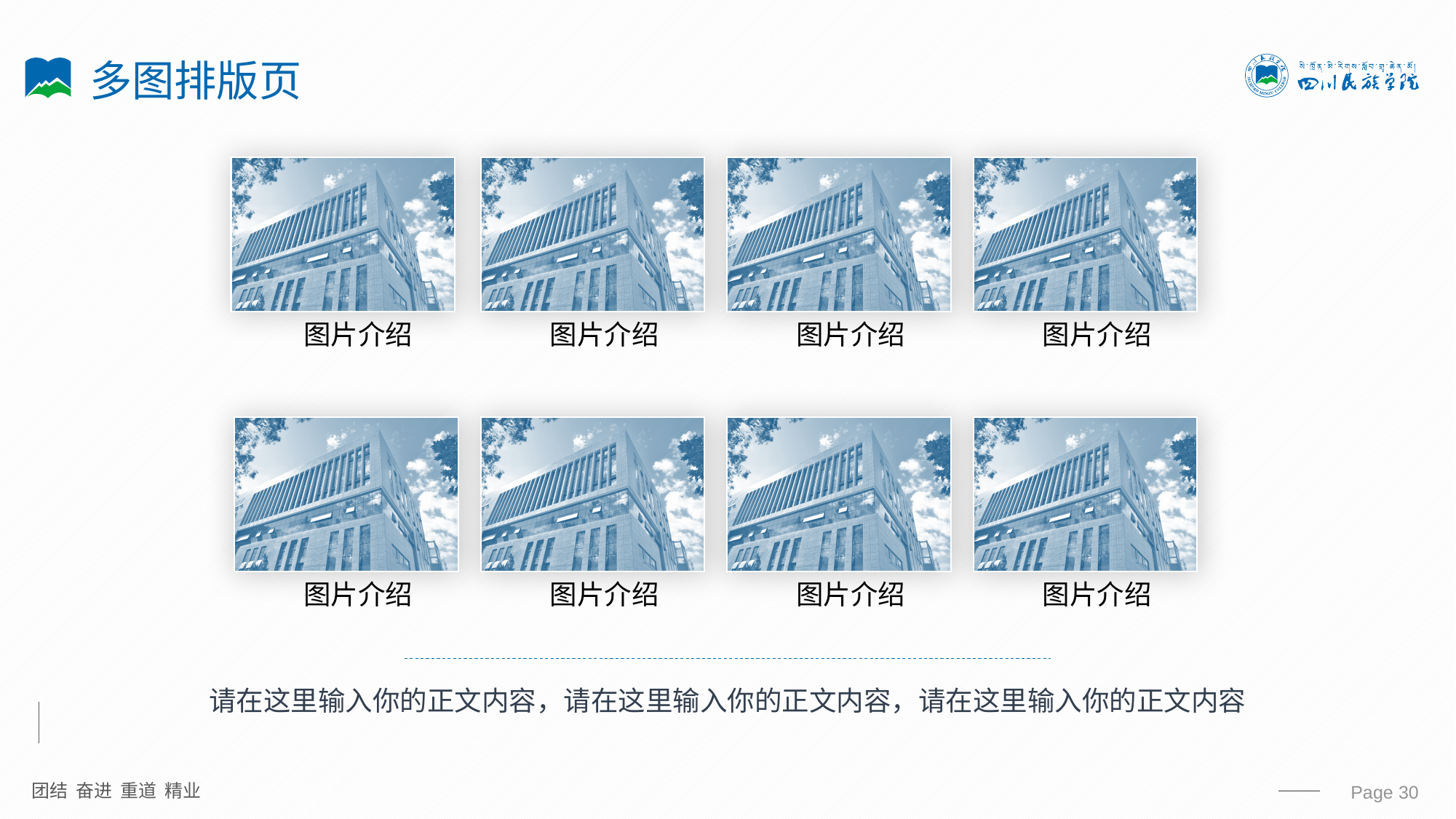

# 多图排版页
图片介绍
图片介绍
图片介绍
图片介绍
图片介绍
图片介绍
图片介绍
图片介绍
请在这里输入你的正文内容，请在这里输入你的正文内容，请在这里输入你的正文内容
  Page 30